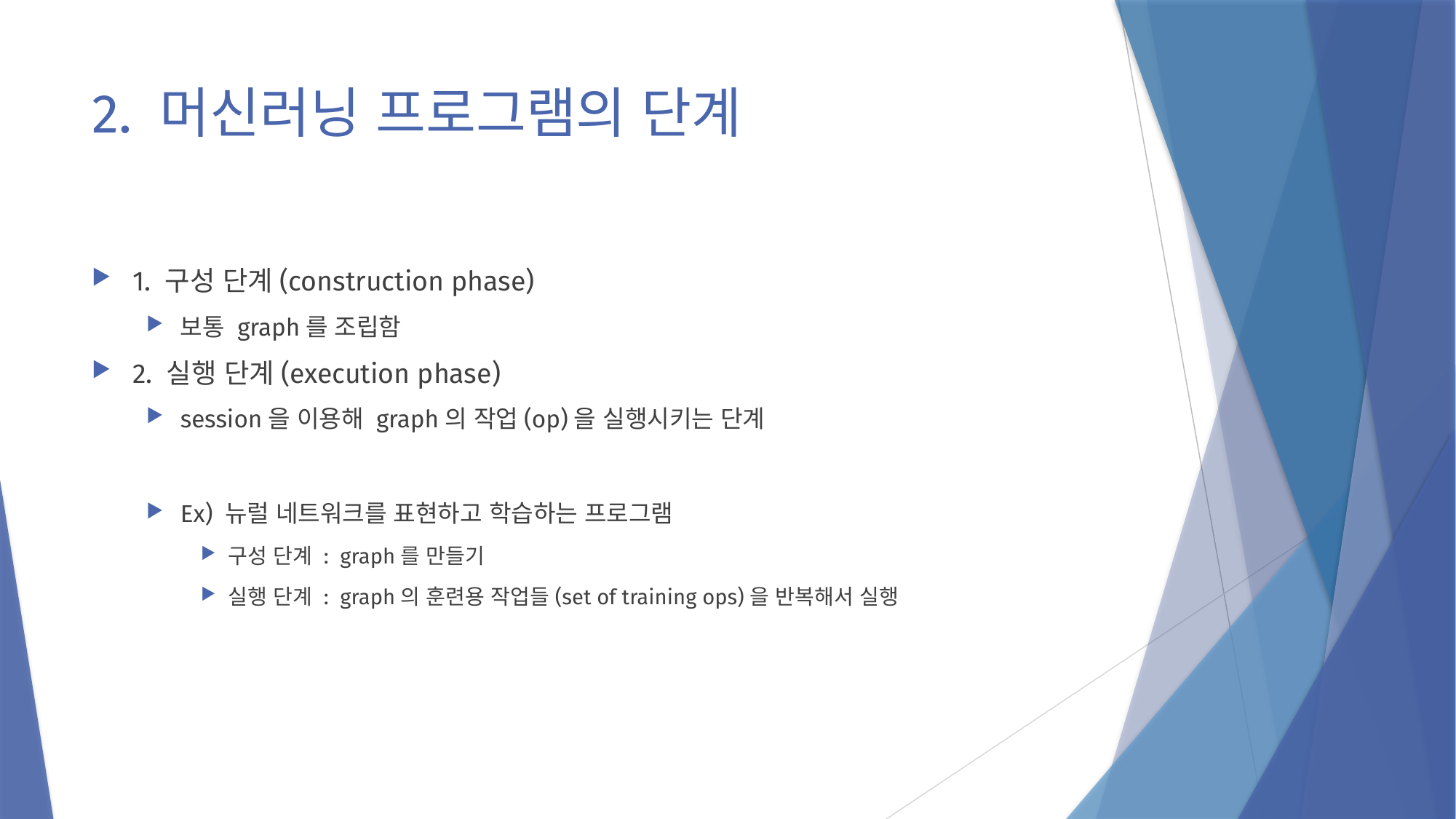

# 2. 머신러닝 프로그램의 단계
1. 구성 단계(construction phase)
보통 graph를 조립함
2. 실행 단계(execution phase)
session을 이용해 graph의 작업(op)을 실행시키는 단계

Ex) 뉴럴 네트워크를 표현하고 학습하는 프로그램
구성 단계 :  graph를 만들기
실행 단계 :  graph의 훈련용 작업들(set of training ops)을 반복해서 실행